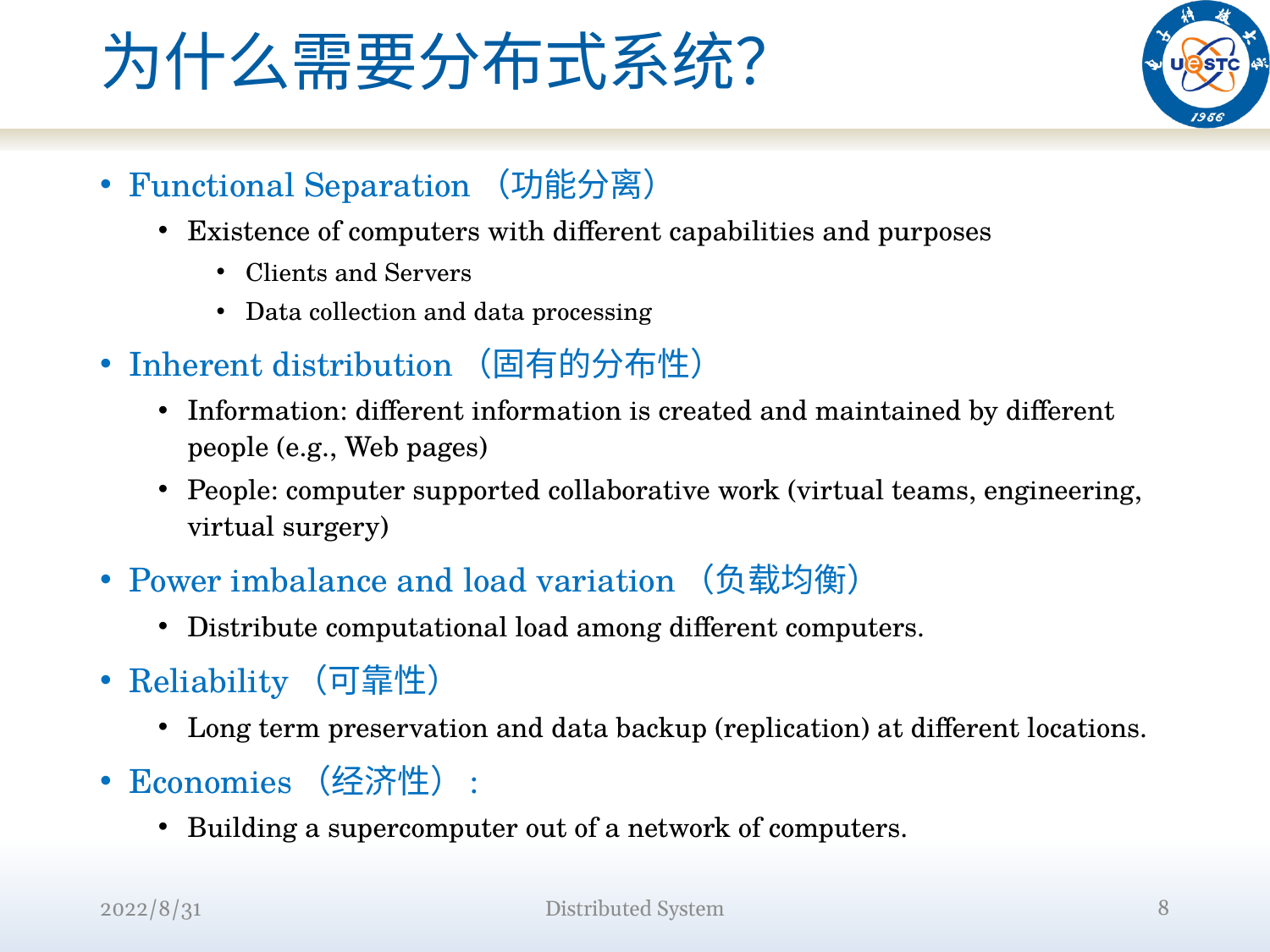

# 为什么需要分布式系统？
Functional Separation（功能分离）
Existence of computers with different capabilities and purposes
Clients and Servers
Data collection and data processing
Inherent distribution（固有的分布性）
Information: different information is created and maintained by different people (e.g., Web pages)
People: computer supported collaborative work (virtual teams, engineering, virtual surgery)
Power imbalance and load variation（负载均衡）
Distribute computational load among different computers.
Reliability（可靠性）
Long term preservation and data backup (replication) at different locations.
Economies（经济性）:
Building a supercomputer out of a network of computers.

2022/8/31
Distributed System
8